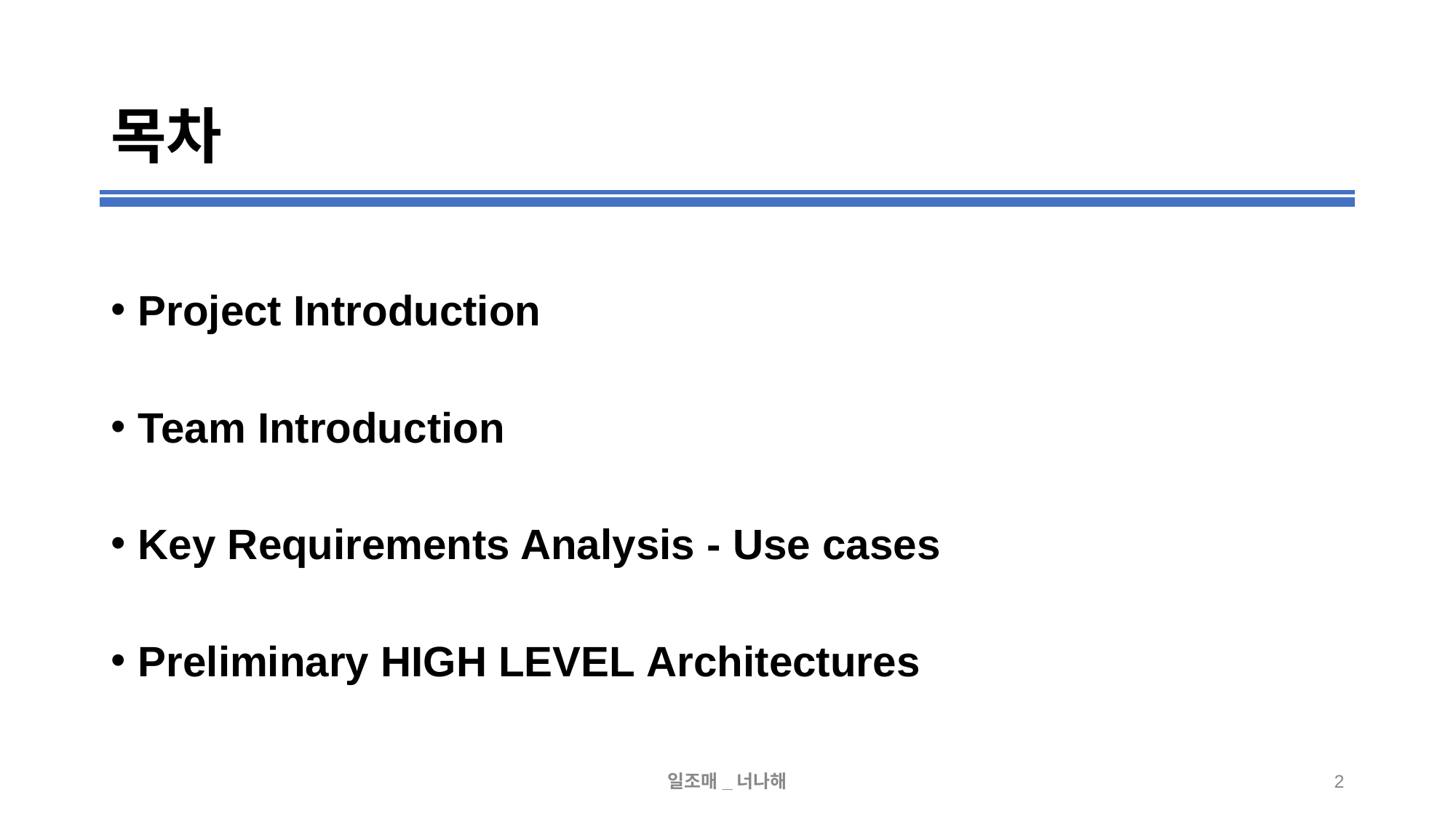

# 목차
Project Introduction
Team Introduction
Key Requirements Analysis - Use cases
Preliminary HIGH LEVEL Architectures
일조매_너나해
2